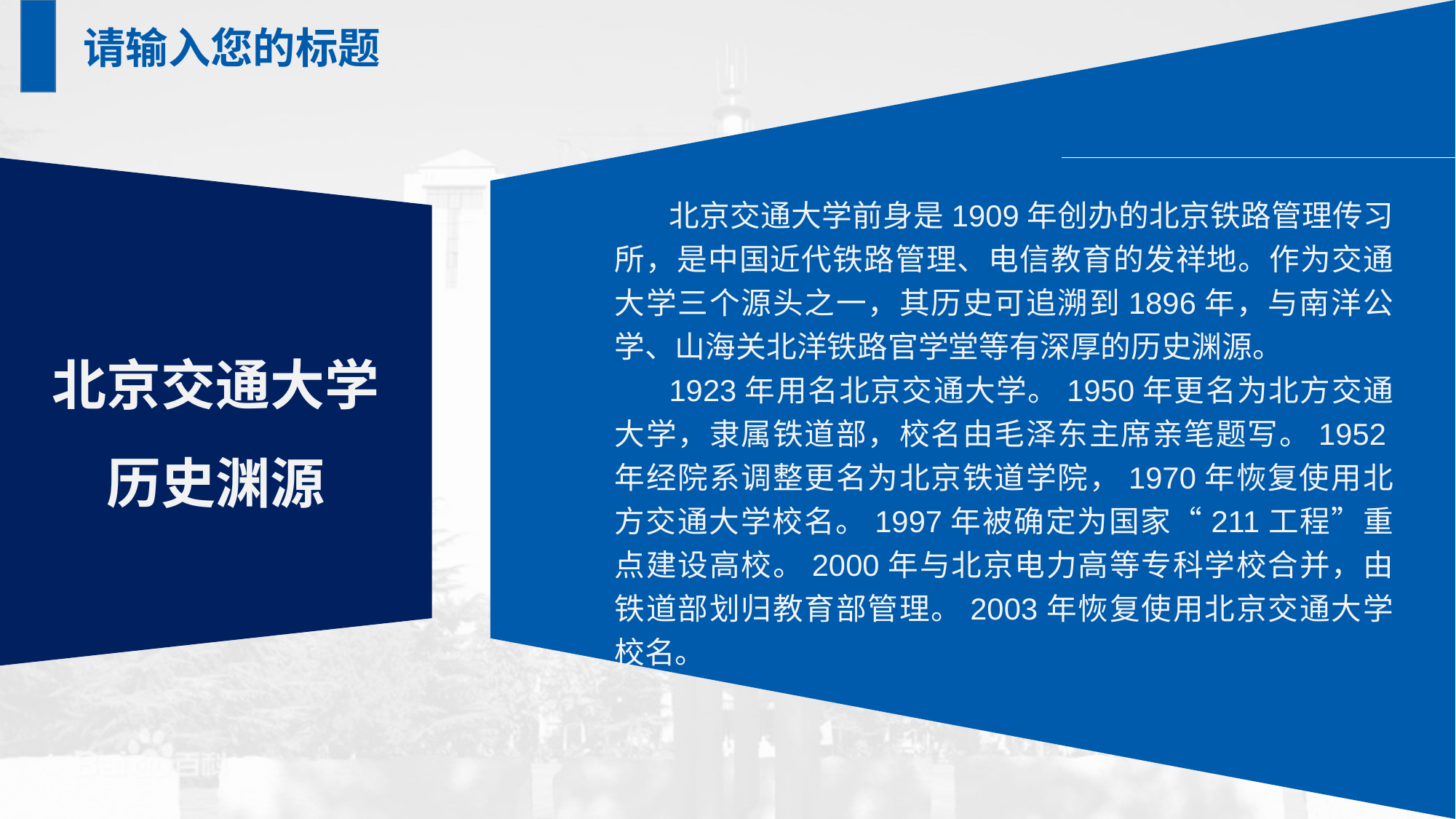

请输入您的标题
北京交通大学前身是1909年创办的北京铁路管理传习所，是中国近代铁路管理、电信教育的发祥地。作为交通大学三个源头之一，其历史可追溯到1896年，与南洋公学、山海关北洋铁路官学堂等有深厚的历史渊源。
1923年用名北京交通大学。1950年更名为北方交通大学，隶属铁道部，校名由毛泽东主席亲笔题写。1952年经院系调整更名为北京铁道学院，1970年恢复使用北方交通大学校名。1997年被确定为国家“211工程”重点建设高校。2000年与北京电力高等专科学校合并，由铁道部划归教育部管理。2003年恢复使用北京交通大学校名。

北京交通大学
历史渊源